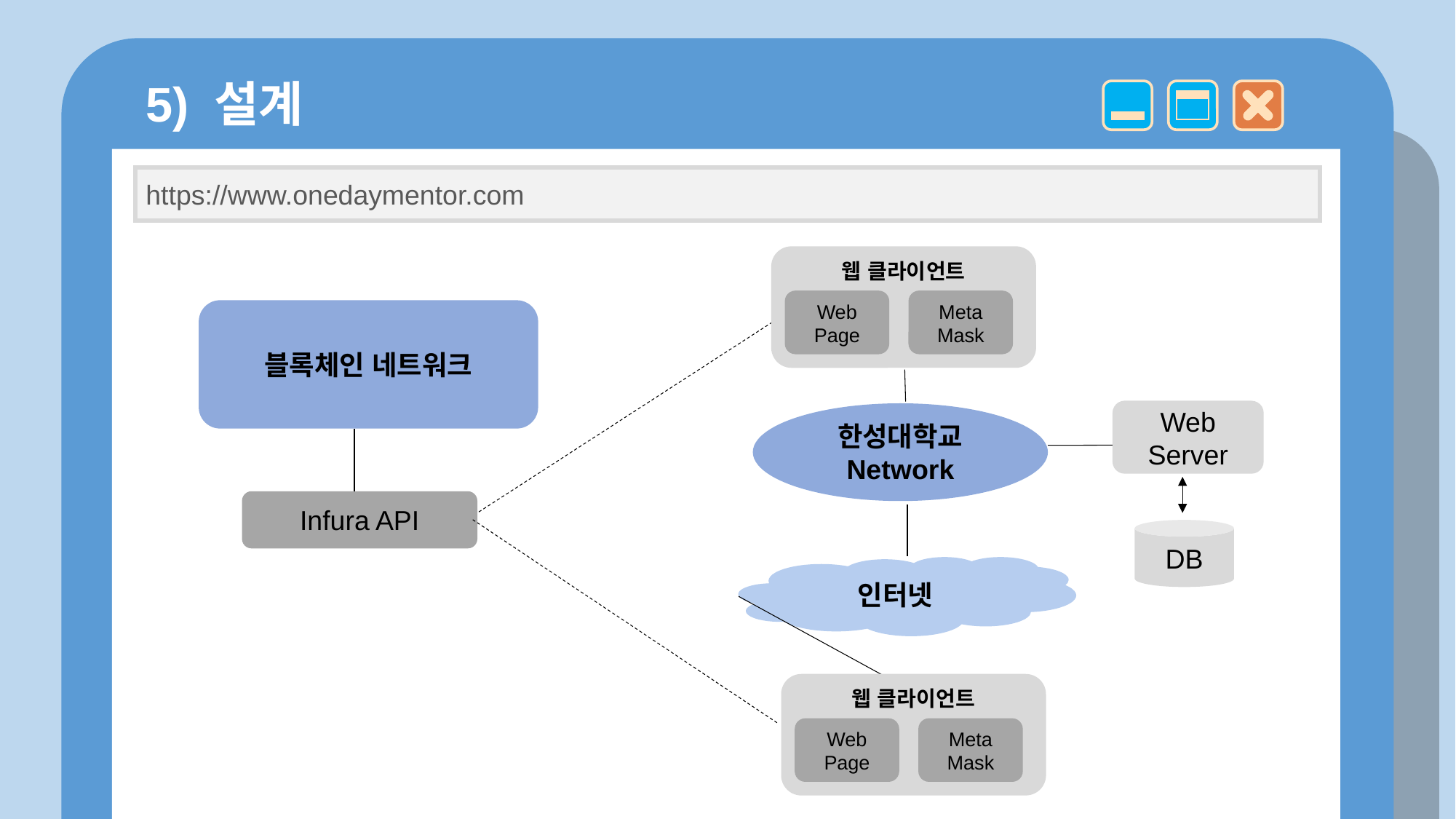

5) 설계

https://www.onedaymentor.com

웹 클라이언트
Web
Page
Meta
Mask
블록체인 네트워크
Web Server
한성대학교
Network
Infura API
DB
인터넷
웹 클라이언트
Web
Page
Meta
Mask